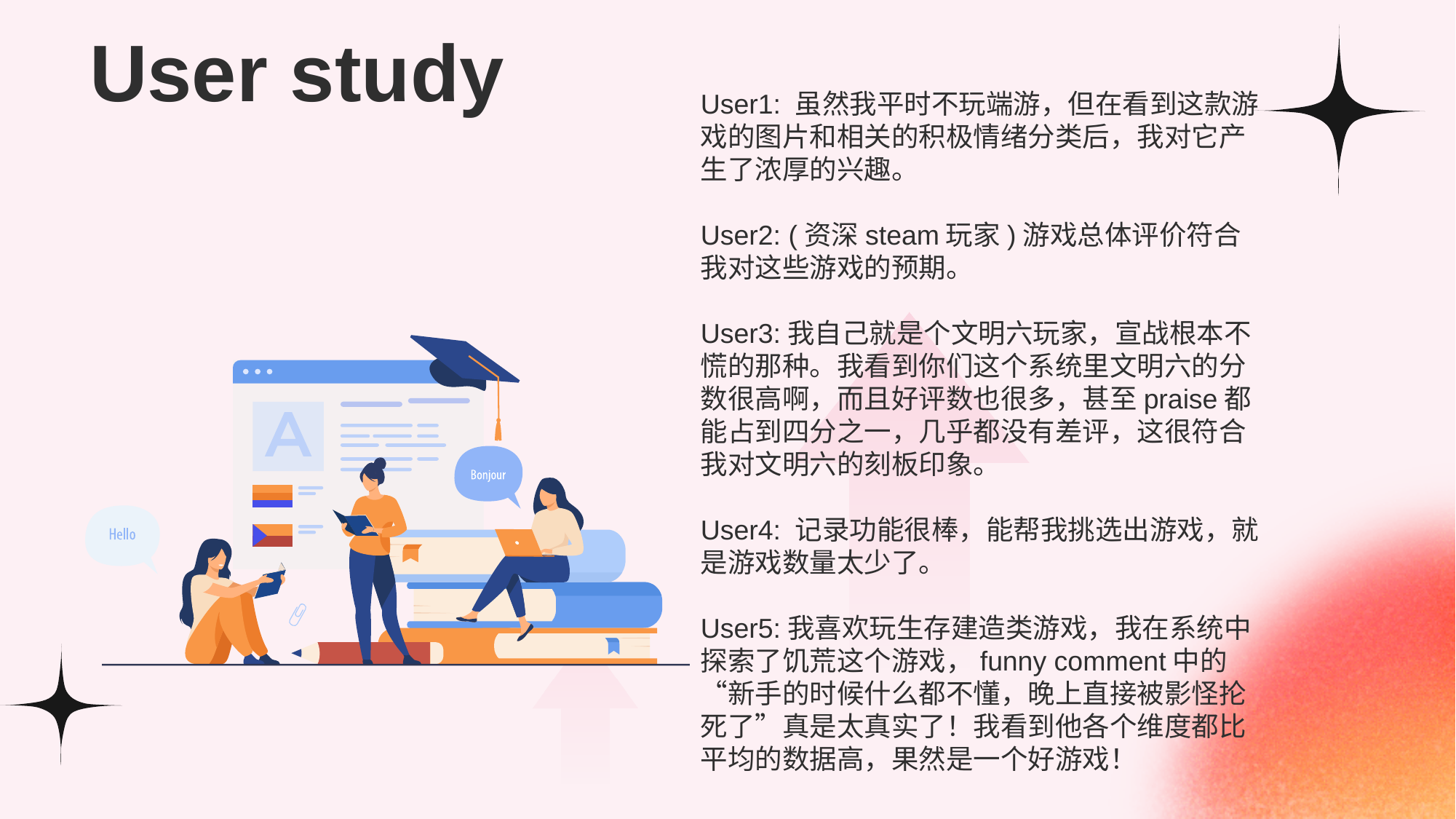

# User study
User1: 虽然我平时不玩端游，但在看到这款游戏的图片和相关的积极情绪分类后，我对它产生了浓厚的兴趣。

User2: (资深steam玩家)游戏总体评价符合我对这些游戏的预期。

User3:我自己就是个文明六玩家，宣战根本不慌的那种。我看到你们这个系统里文明六的分数很高啊，而且好评数也很多，甚至praise都能占到四分之一，几乎都没有差评，这很符合我对文明六的刻板印象。

User4: 记录功能很棒，能帮我挑选出游戏，就是游戏数量太少了。

User5:我喜欢玩生存建造类游戏，我在系统中探索了饥荒这个游戏，funny comment中的“新手的时候什么都不懂，晚上直接被影怪抡死了”真是太真实了！我看到他各个维度都比平均的数据高，果然是一个好游戏！